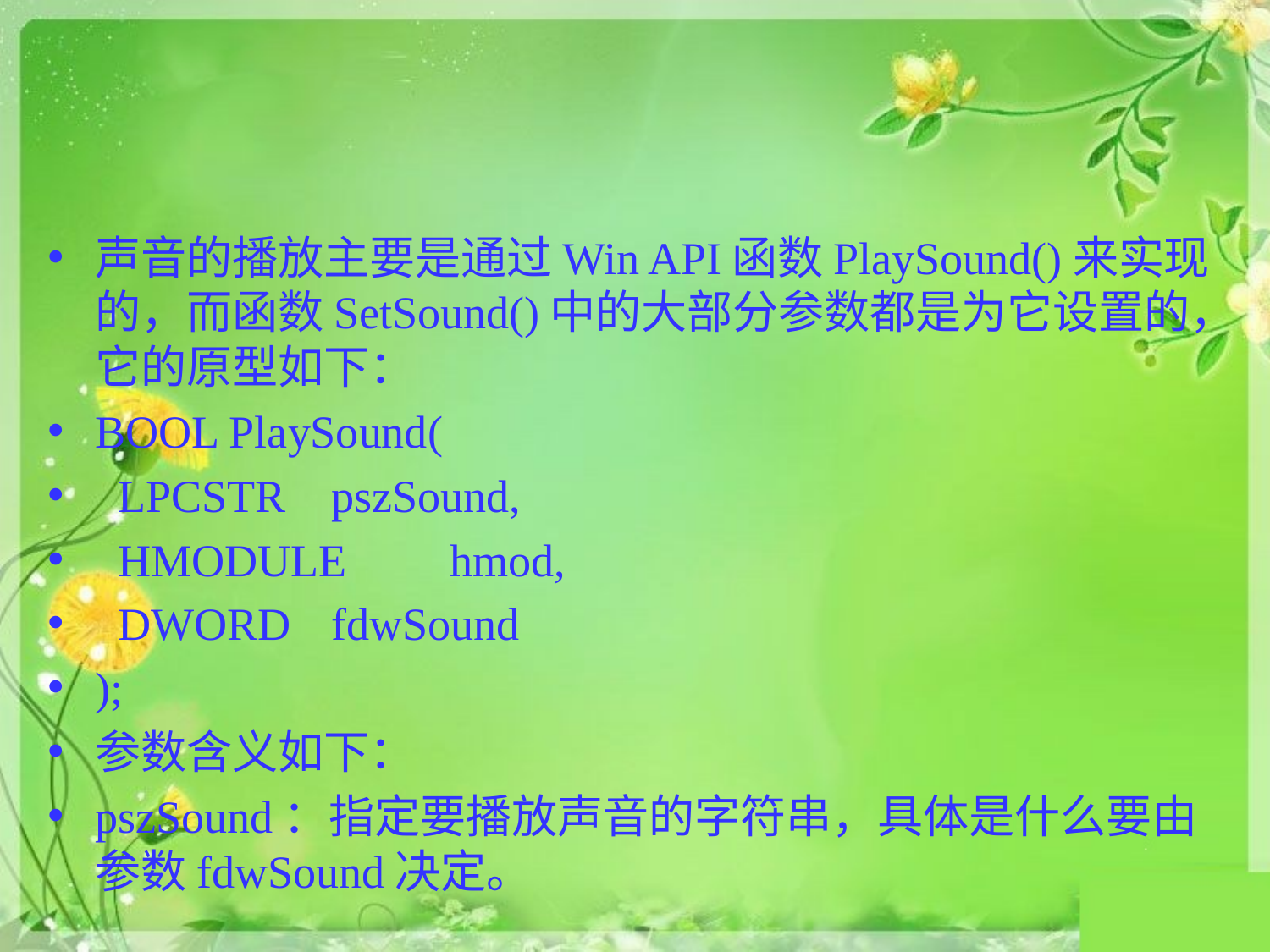

#
声音的播放主要是通过Win API函数PlaySound()来实现的，而函数SetSound()中的大部分参数都是为它设置的，它的原型如下：
BOOL PlaySound(
  LPCSTR 		pszSound,
  HMODULE 	hmod,
  DWORD 	fdwSound
);
参数含义如下：
pszSound：指定要播放声音的字符串，具体是什么要由参数fdwSound决定。